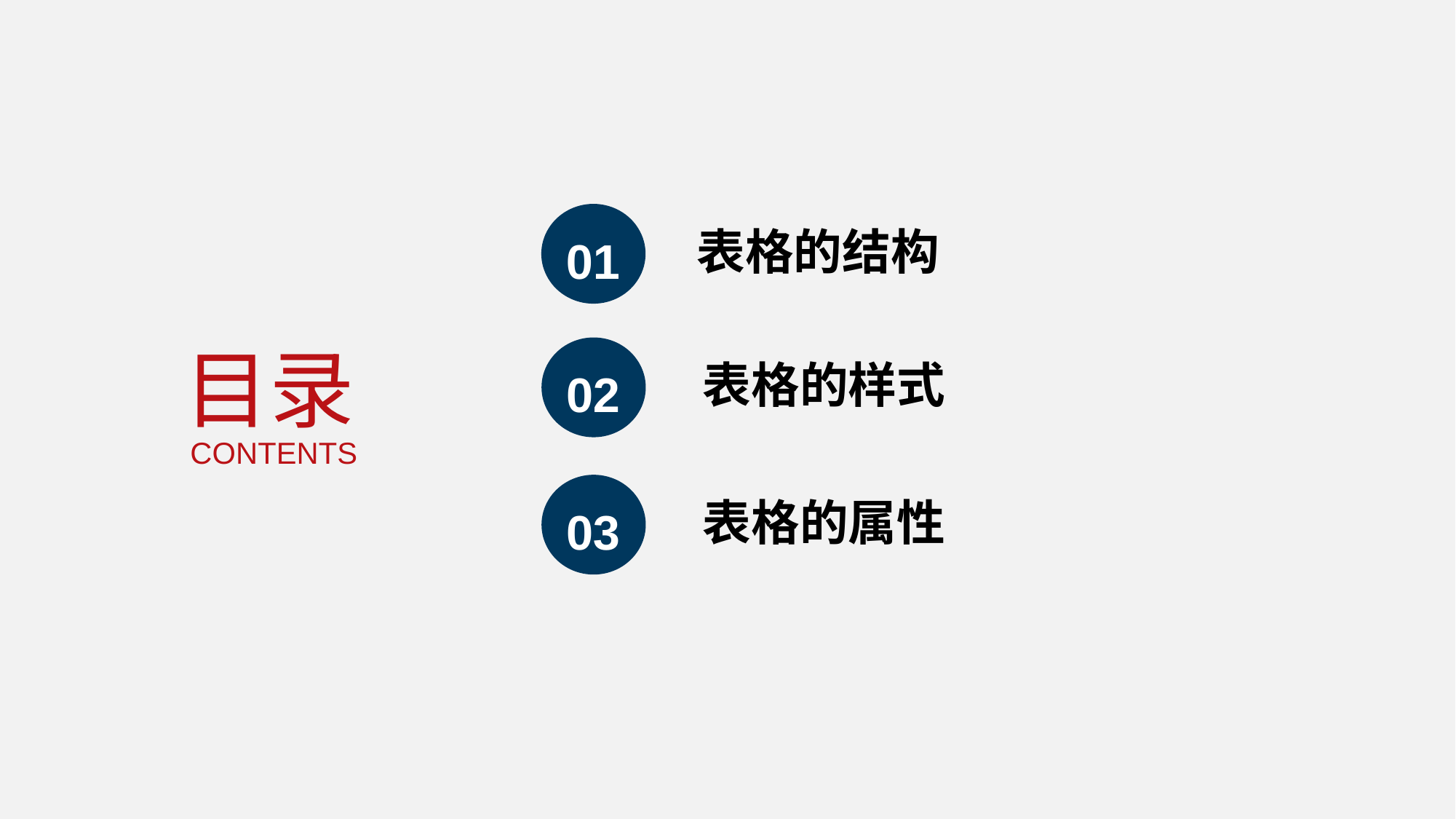

表格的结构
01
目录

表格的样式
02
CONTENTS

表格的属性
03